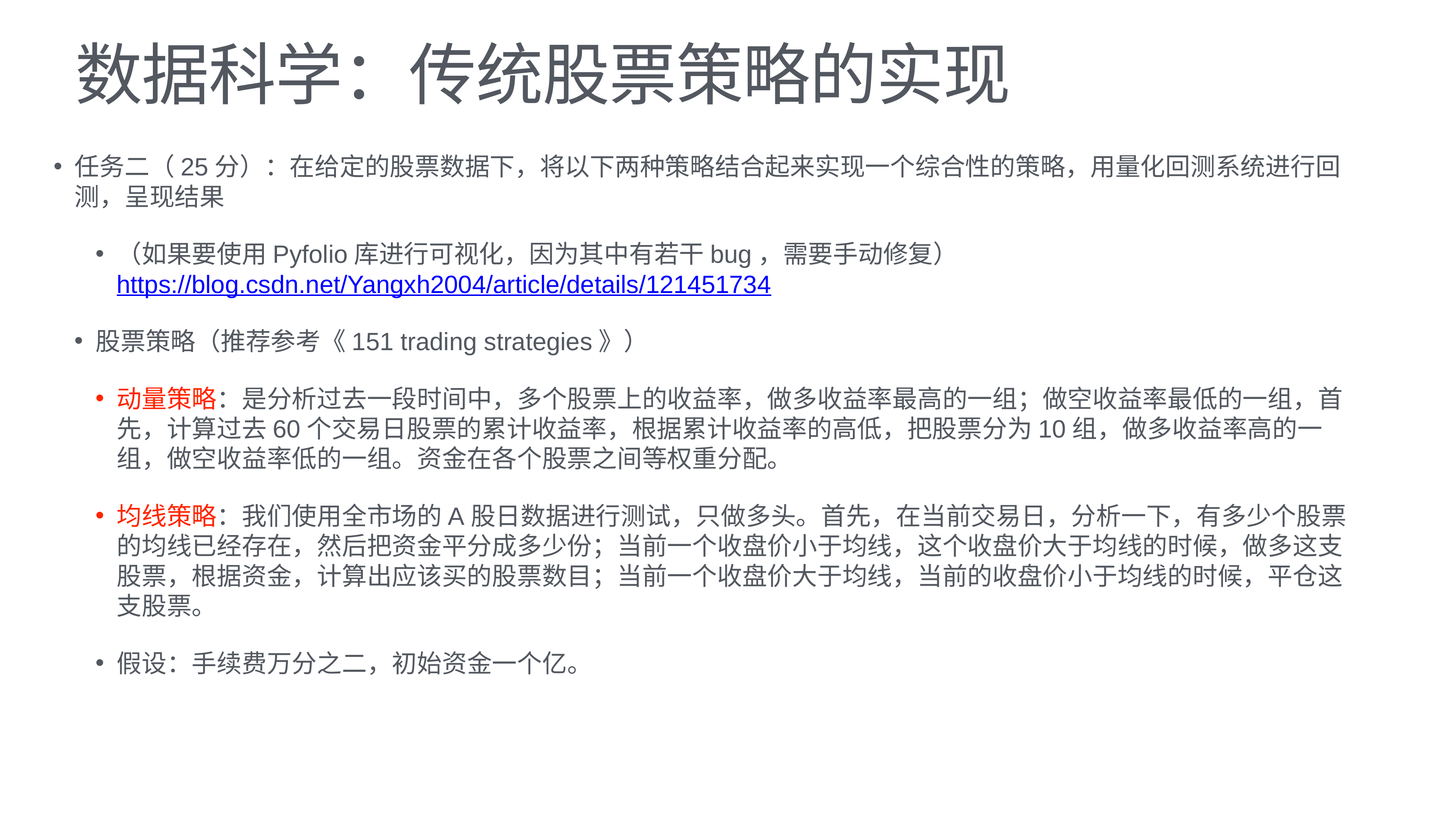

# 数据科学：传统股票策略的实现
任务二（25分）：在给定的股票数据下，将以下两种策略结合起来实现一个综合性的策略，用量化回测系统进行回测，呈现结果
（如果要使用Pyfolio库进行可视化，因为其中有若干bug，需要手动修复）https://blog.csdn.net/Yangxh2004/article/details/121451734
股票策略（推荐参考《151 trading strategies》）
动量策略：是分析过去一段时间中，多个股票上的收益率，做多收益率最高的一组；做空收益率最低的一组，首先，计算过去60个交易日股票的累计收益率，根据累计收益率的高低，把股票分为10组，做多收益率高的一组，做空收益率低的一组。资金在各个股票之间等权重分配。
均线策略：我们使用全市场的A股日数据进行测试，只做多头。首先，在当前交易日，分析一下，有多少个股票的均线已经存在，然后把资金平分成多少份；当前一个收盘价小于均线，这个收盘价大于均线的时候，做多这支股票，根据资金，计算出应该买的股票数目；当前一个收盘价大于均线，当前的收盘价小于均线的时候，平仓这支股票。
假设：手续费万分之二，初始资金一个亿。